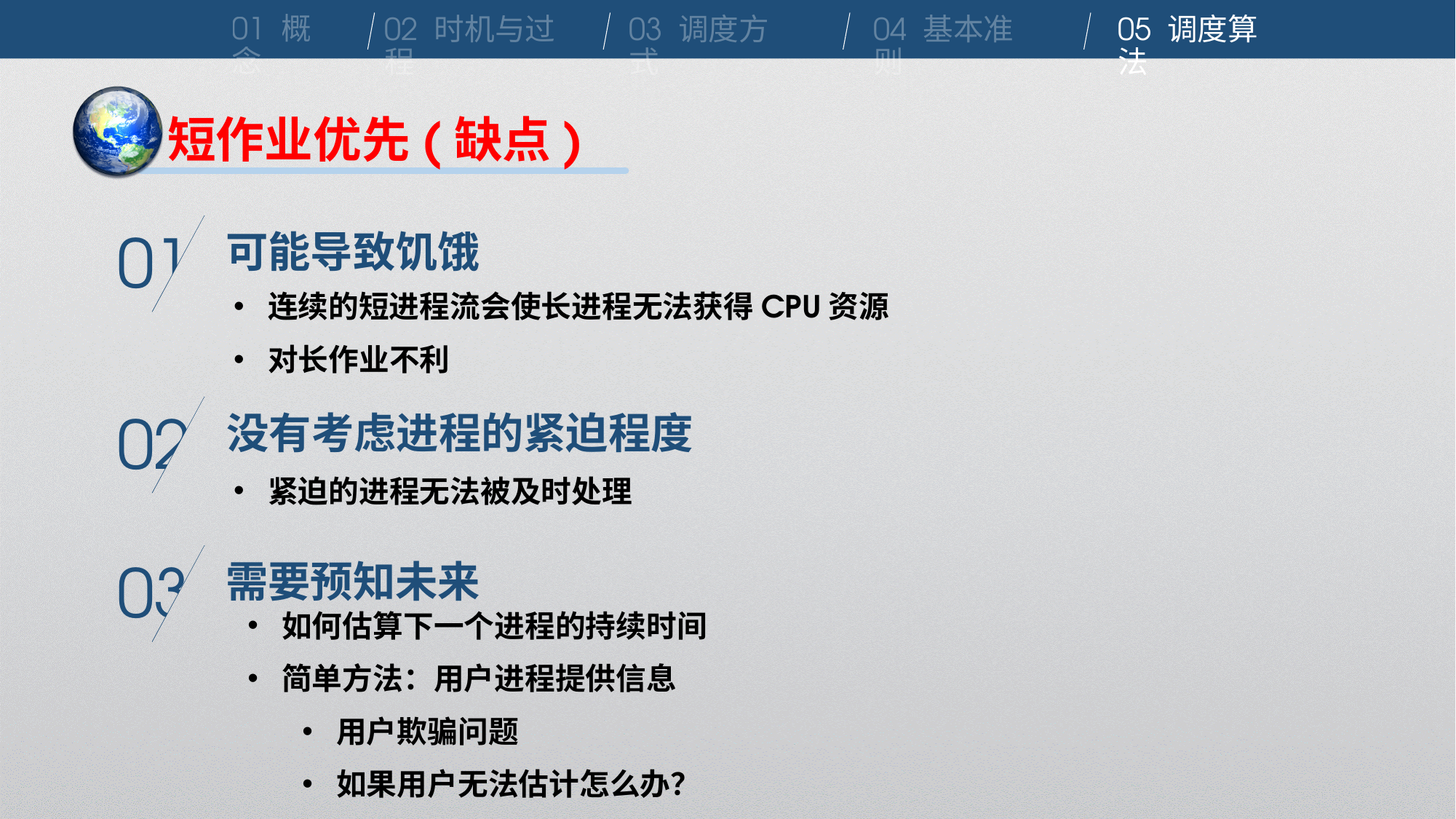

01 概念
02 时机与过程
03 调度方式
04 基本准则
05 调度算法
短作业优先(缺点)
可能导致饥饿

01
连续的短进程流会使长进程无法获得CPU资源
对长作业不利
没有考虑进程的紧迫程度

02
紧迫的进程无法被及时处理
需要预知未来

03
如何估算下一个进程的持续时间
简单方法：用户进程提供信息
用户欺骗问题
如果用户无法估计怎么办？